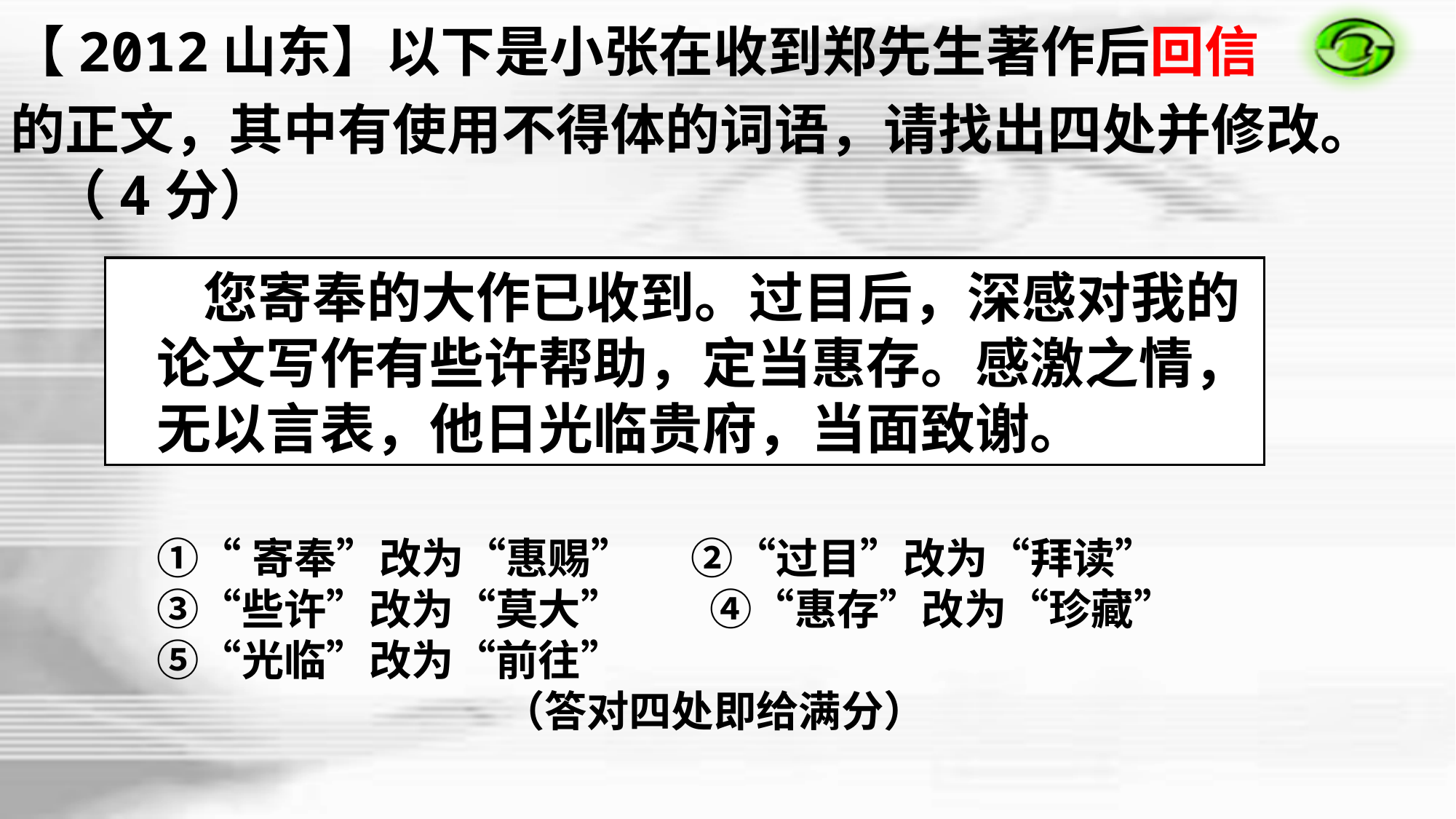

【2012山东】以下是小张在收到郑先生著作后回信
的正文，其中有使用不得体的词语，请找出四处并修改。（4分）
      您寄奉的大作已收到。过目后，深感对我的论文写作有些许帮助，定当惠存。感激之情，无以言表，他日光临贵府，当面致谢。
①“寄奉”改为“惠赐”      ②“过目”改为“拜读”
③“些许”改为“莫大”         ④“惠存”改为“珍藏”
⑤“光临”改为“前往”
（答对四处即给满分）